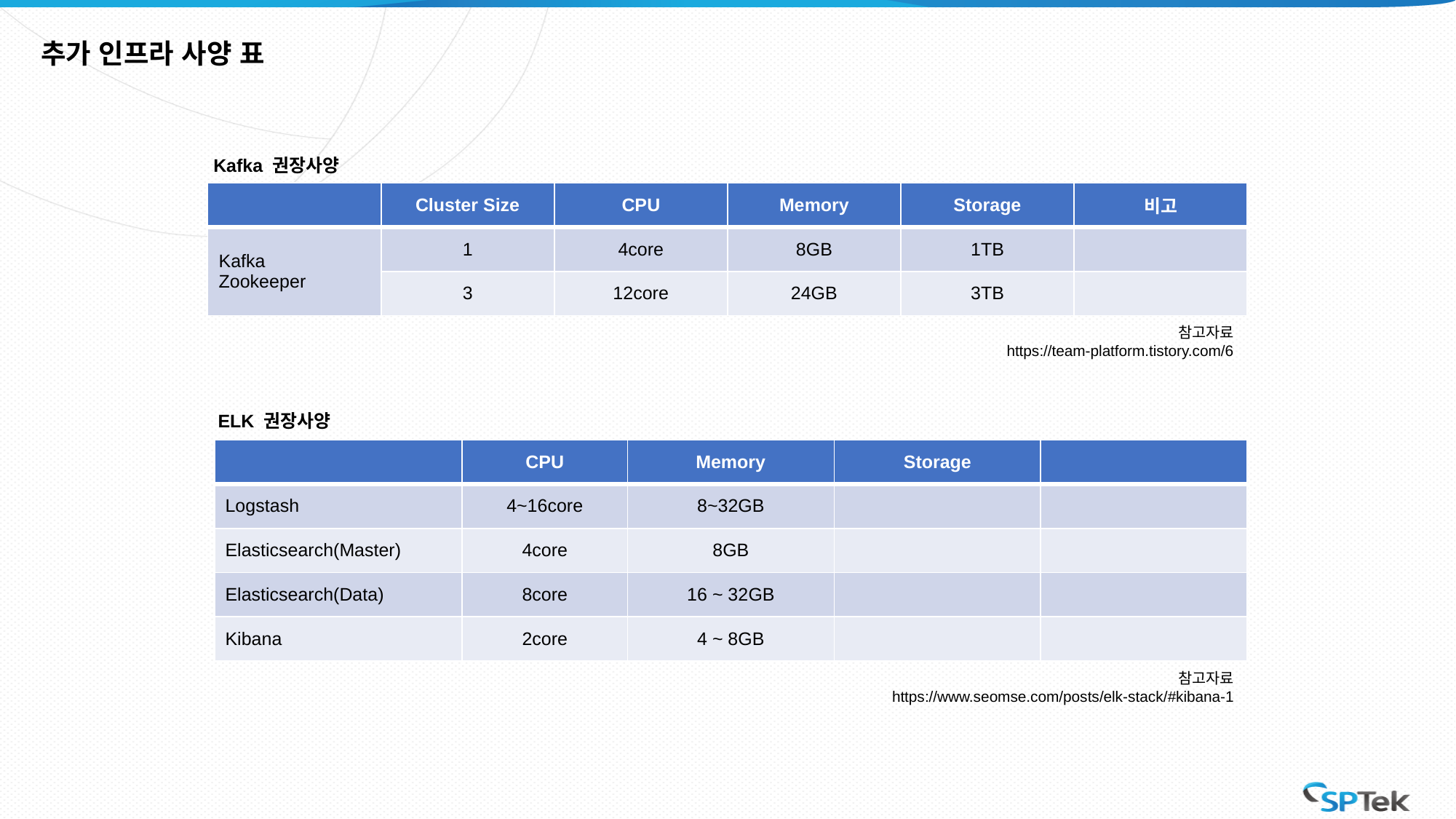

추가 인프라 사양 표
Kafka 권장사양
|  | Cluster Size | CPU | Memory | Storage | 비고 |
| --- | --- | --- | --- | --- | --- |
| Kafka Zookeeper | 1 | 4core | 8GB | 1TB |  |
|  | 3 | 12core | 24GB | 3TB |  |
참고자료
https://team-platform.tistory.com/6
ELK 권장사양
|  | CPU | Memory | Storage |  |
| --- | --- | --- | --- | --- |
| Logstash | 4~16core | 8~32GB |  |  |
| Elasticsearch(Master) | 4core | 8GB |  |  |
| Elasticsearch(Data) | 8core | 16 ~ 32GB |  |  |
| Kibana | 2core | 4 ~ 8GB |  |  |
참고자료
https://www.seomse.com/posts/elk-stack/#kibana-1